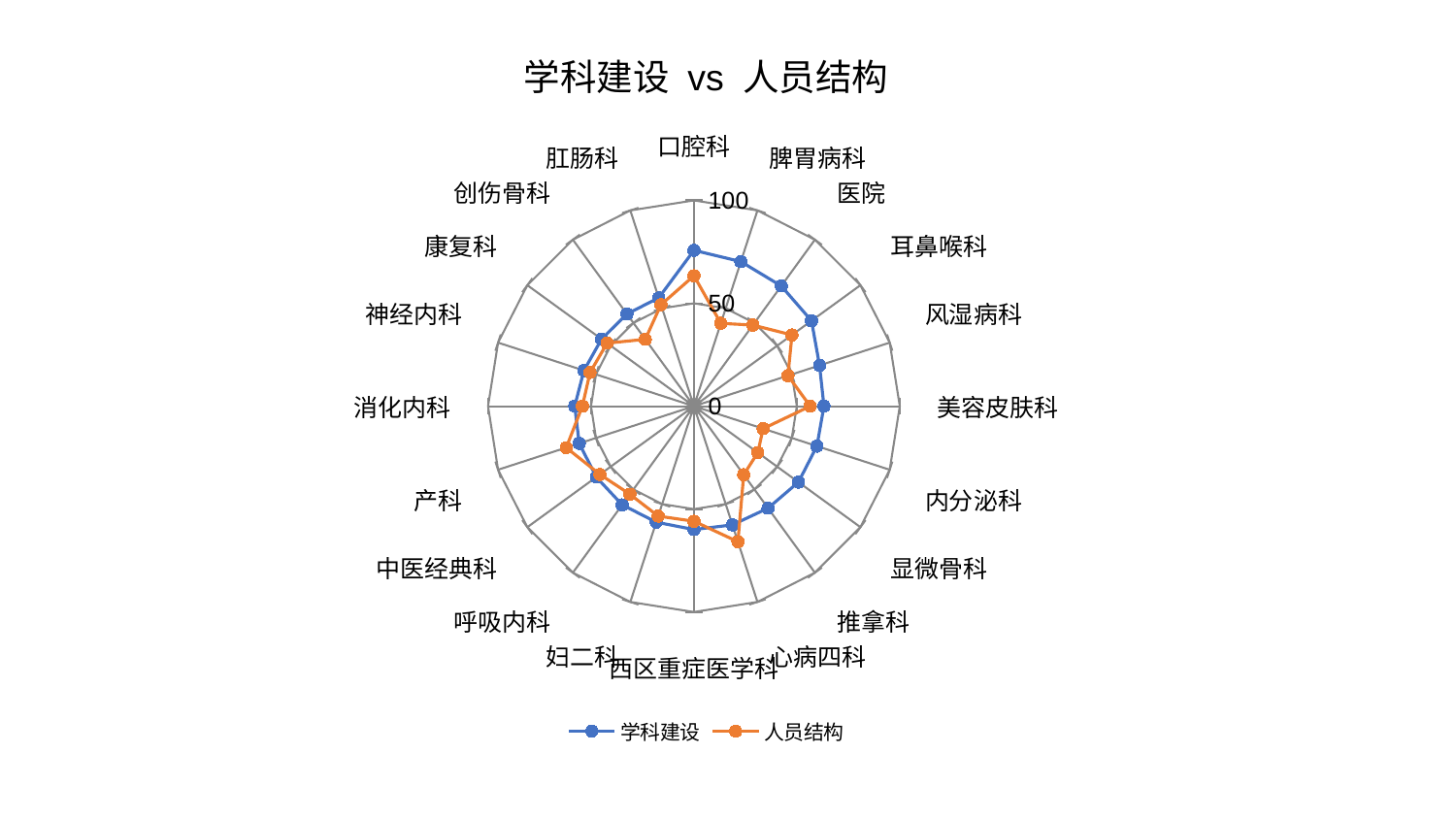

### Chart: 学科建设 vs 人员结构

| Category | 学科建设 | 人员结构 |
|---|---|---|
| 口腔科 | 75.74546071219318 | 63.37037242826741 |
| 脾胃病科 | 73.85563626400693 | 42.35455353803362 |
| 医院 | 72.21119624650443 | 48.70362993446573 |
| 耳鼻喉科 | 70.61538706815759 | 58.894965933746256 |
| 风湿病科 | 64.17211381936917 | 48.04883186578622 |
| 美容皮肤科 | 63.18002304848059 | 56.48818315404143 |
| 内分泌科 | 62.83586538948535 | 35.370468953677154 |
| 显微骨科 | 62.7865310464075 | 38.38875035073148 |
| 推拿科 | 61.26240218402257 | 41.16365619282902 |
| 心病四科 | 60.6456536683763 | 69.23720780854573 |
| 西区重症医学科 | 59.950691804978575 | 55.926205030949816 |
| 妇二科 | 59.26066471385432 | 56.14719342753697 |
| 呼吸内科 | 59.25463182003373 | 52.89642950364359 |
| 中医经典科 | 58.619301094611735 | 56.422255840893115 |
| 产科 | 58.55809721885897 | 65.2022616928499 |
| 消化内科 | 57.89177094335568 | 54.15362271926385 |
| 神经内科 | 56.15933954027432 | 53.05443894096721 |
| 康复科 | 55.444680273718106 | 52.13018287991792 |
| 创伤骨科 | 55.37766945799585 | 40.18527356888882 |
| 肛肠科 | 55.33544515247477 | 51.841063572862 |
14